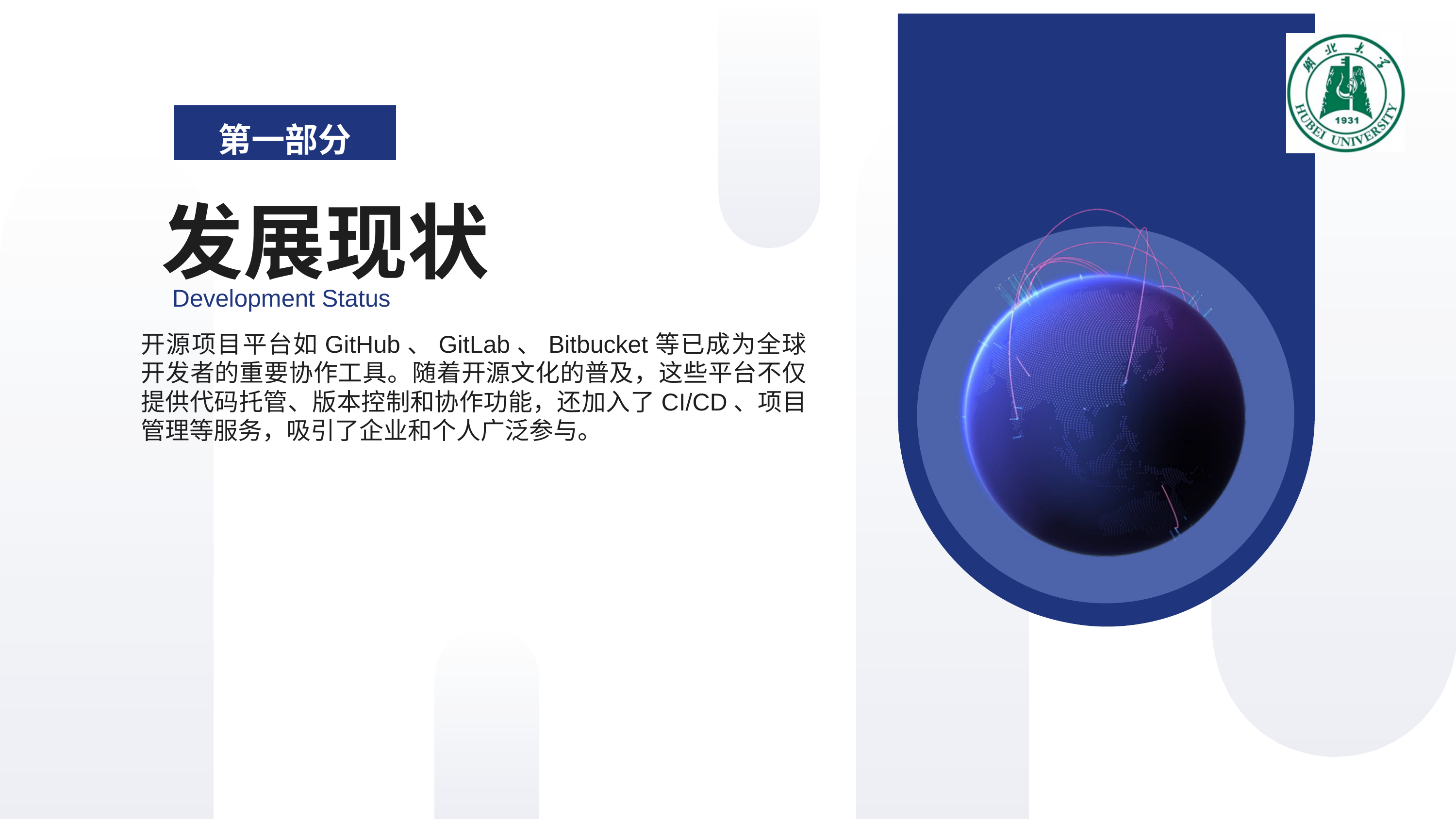

第一部分

发展现状

Development Status

开源项目平台如GitHub、GitLab、Bitbucket等已成为全球开发者的重要协作工具。随着开源文化的普及，这些平台不仅提供代码托管、版本控制和协作功能，还加入了CI/CD、项目管理等服务，吸引了企业和个人广泛参与。